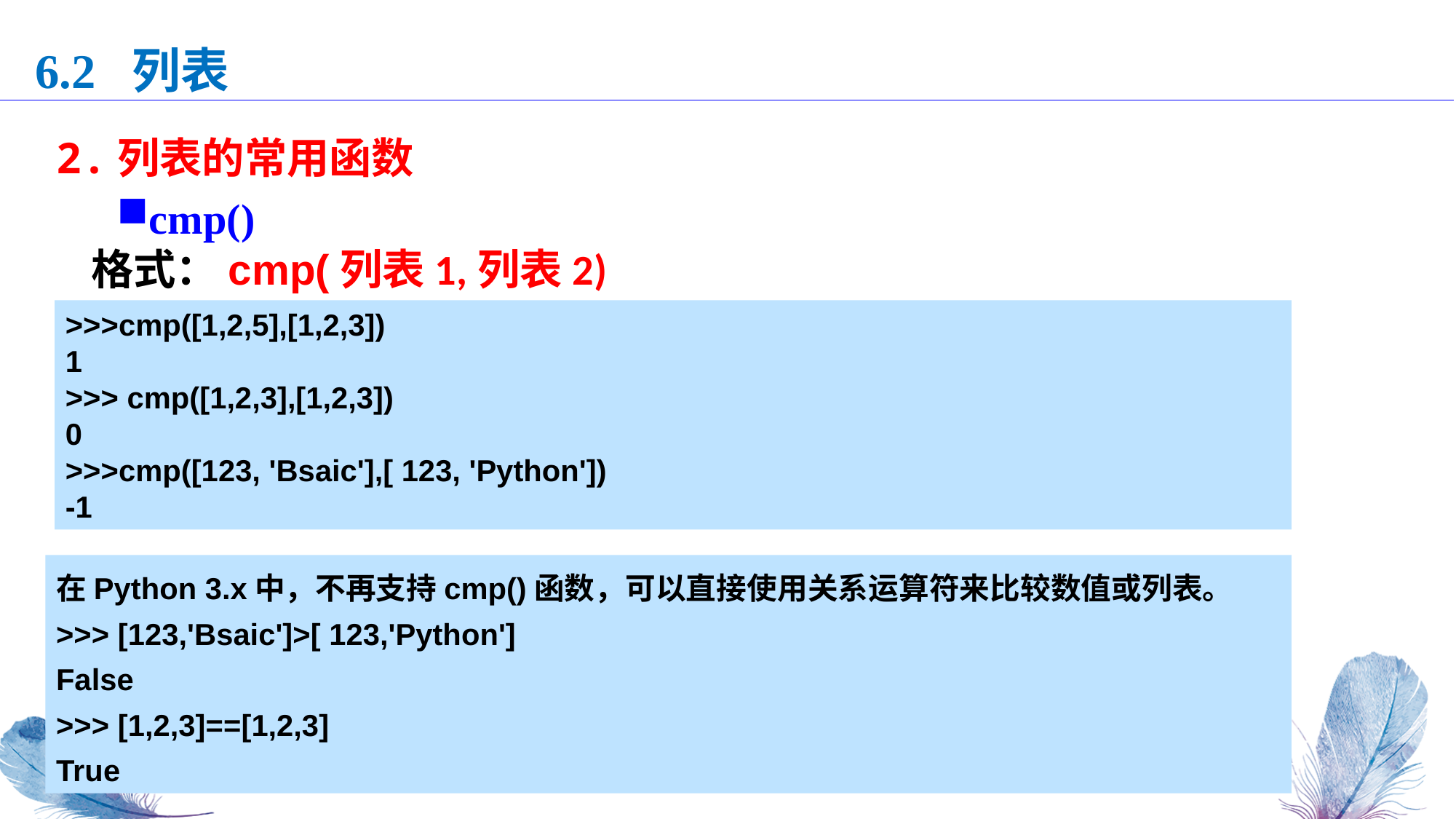

6.2  列表
2.列表的常用函数
cmp()
格式：cmp(列表1,列表2)
>>>cmp([1,2,5],[1,2,3])
1
>>> cmp([1,2,3],[1,2,3])
0
>>>cmp([123, 'Bsaic'],[ 123, 'Python'])
-1
在Python 3.x中，不再支持cmp()函数，可以直接使用关系运算符来比较数值或列表。
>>> [123,'Bsaic']>[ 123,'Python']
False
>>> [1,2,3]==[1,2,3]
True